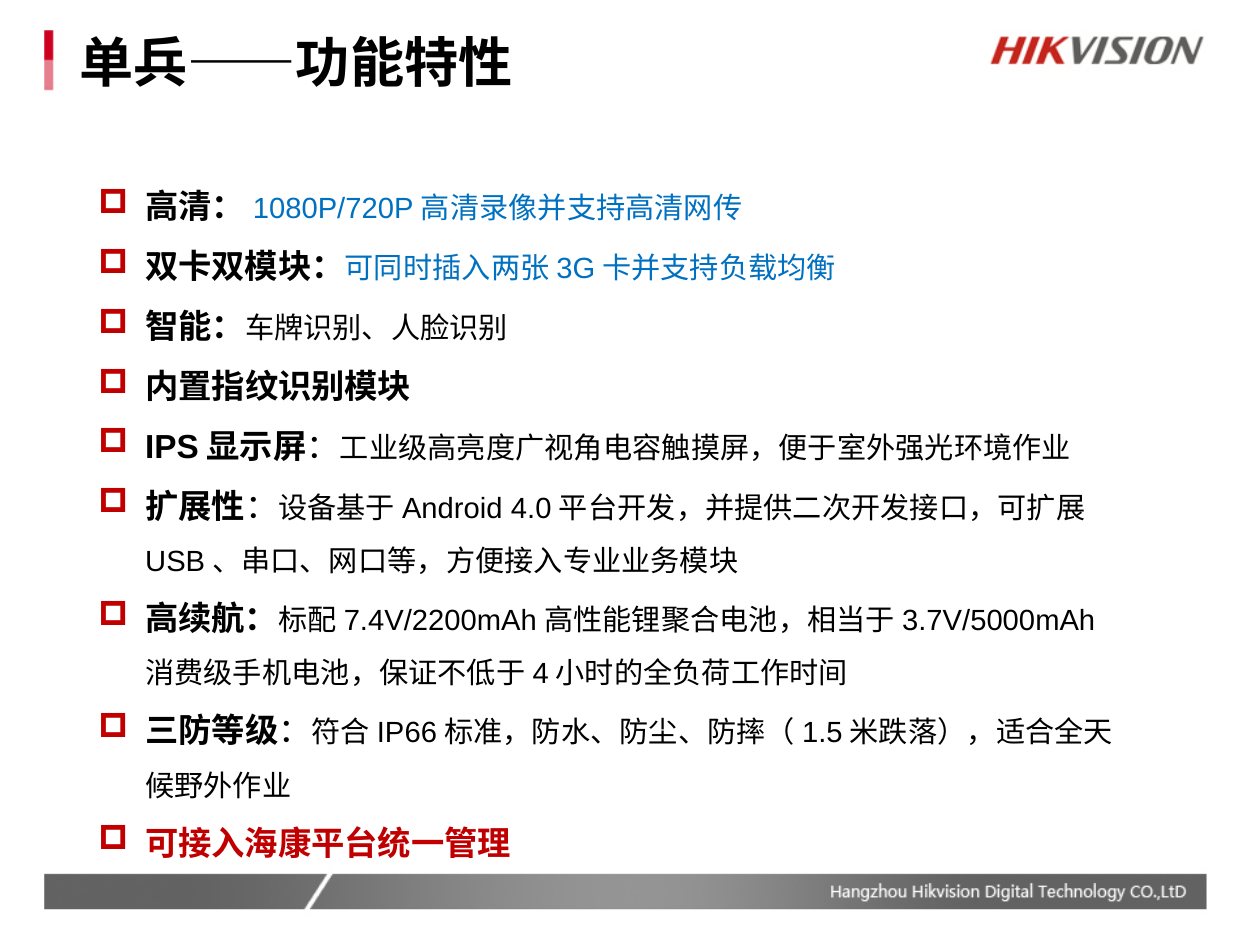

# 单兵——功能特性
高清：1080P/720P高清录像并支持高清网传
双卡双模块：可同时插入两张3G卡并支持负载均衡
智能：车牌识别、人脸识别
内置指纹识别模块
IPS显示屏：工业级高亮度广视角电容触摸屏，便于室外强光环境作业
扩展性：设备基于Android 4.0平台开发，并提供二次开发接口，可扩展USB、串口、网口等，方便接入专业业务模块
高续航：标配7.4V/2200mAh高性能锂聚合电池，相当于3.7V/5000mAh消费级手机电池，保证不低于4小时的全负荷工作时间
三防等级：符合IP66标准，防水、防尘、防摔（1.5米跌落），适合全天候野外作业
可接入海康平台统一管理